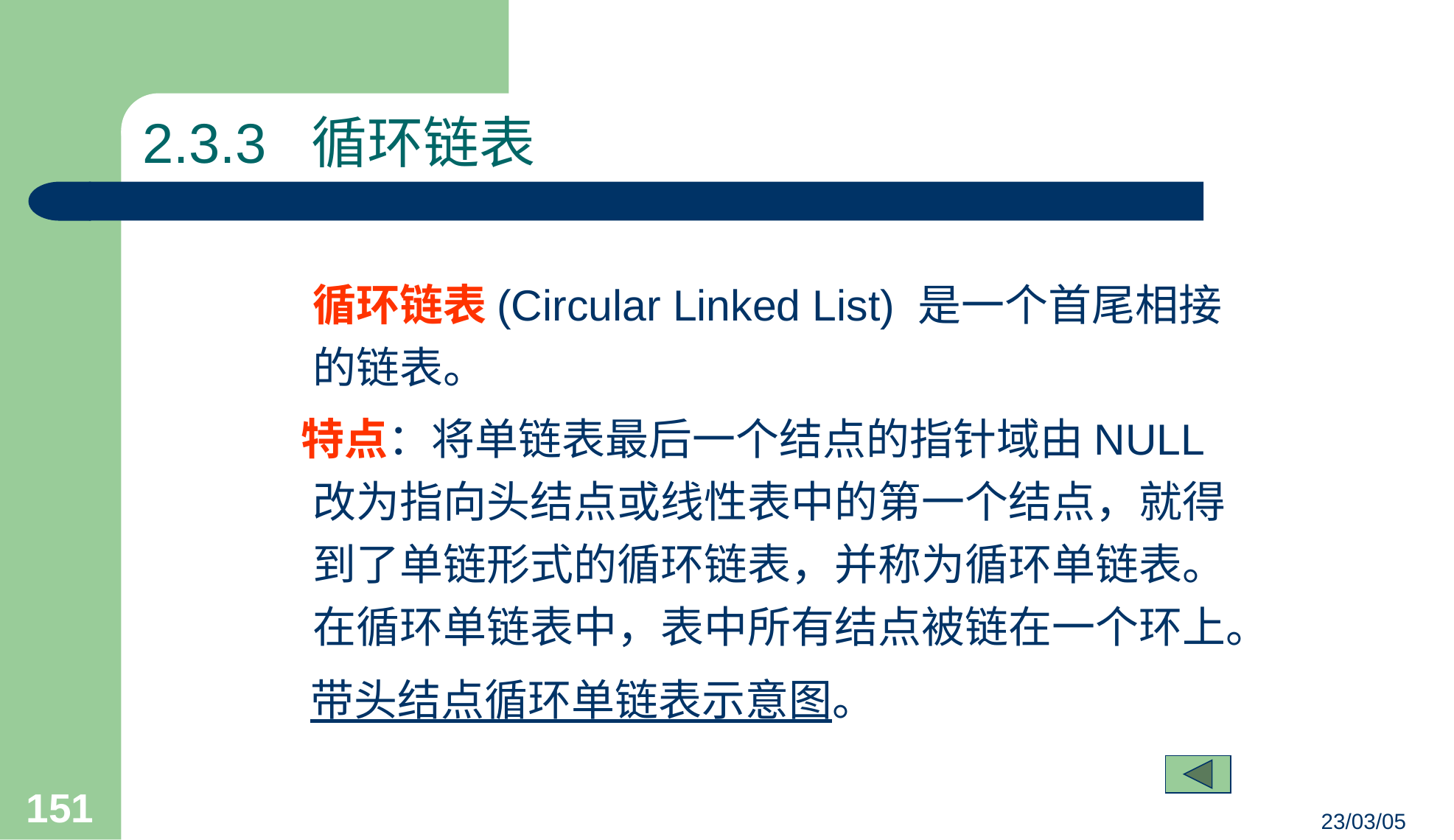

# 2.3.3  循环链表
	循环链表(Circular Linked List) 是一个首尾相接的链表。
  特点：将单链表最后一个结点的指针域由NULL改为指向头结点或线性表中的第一个结点，就得到了单链形式的循环链表，并称为循环单链表。在循环单链表中，表中所有结点被链在一个环上。
   带头结点循环单链表示意图。

151
23/03/05